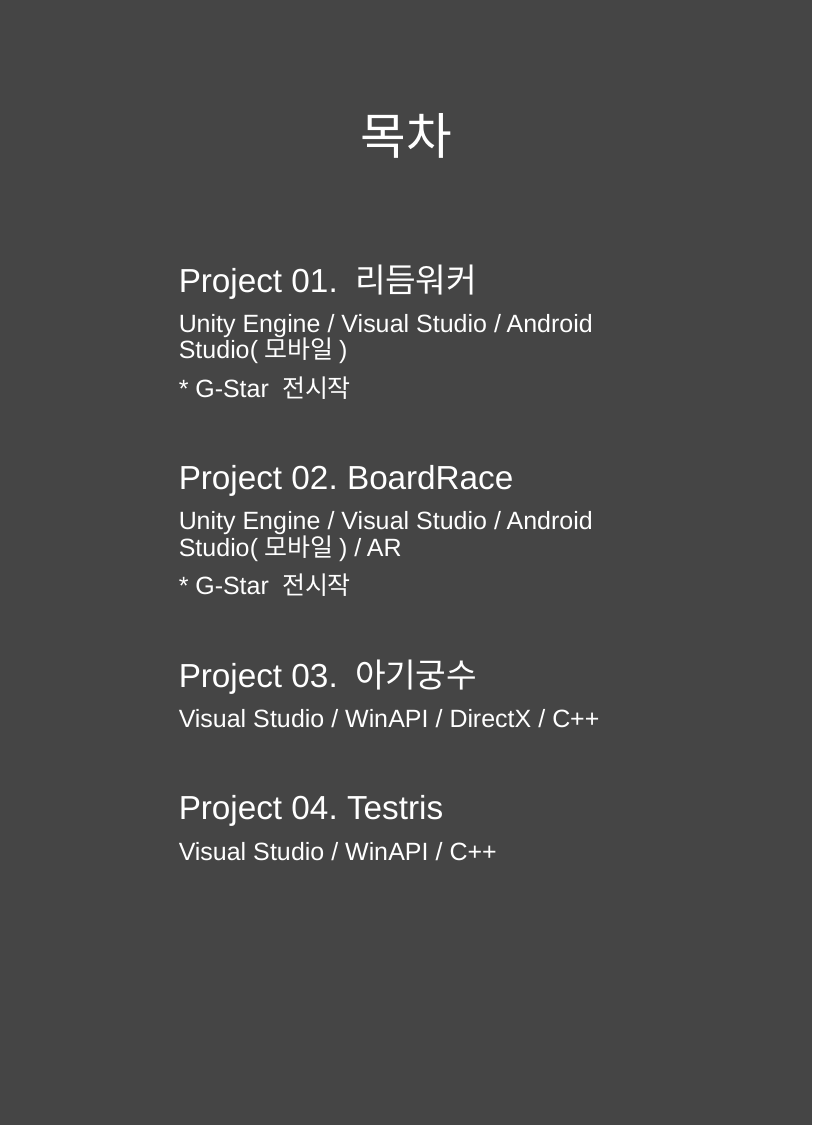

# 목차
Project 01. 리듬워커
Unity Engine / Visual Studio / Android Studio(모바일)
* G-Star 전시작

Project 02. BoardRace
Unity Engine / Visual Studio / Android Studio(모바일) / AR
* G-Star 전시작

Project 03. 아기궁수
Visual Studio / WinAPI / DirectX / C++

Project 04. Testris
Visual Studio / WinAPI / C++